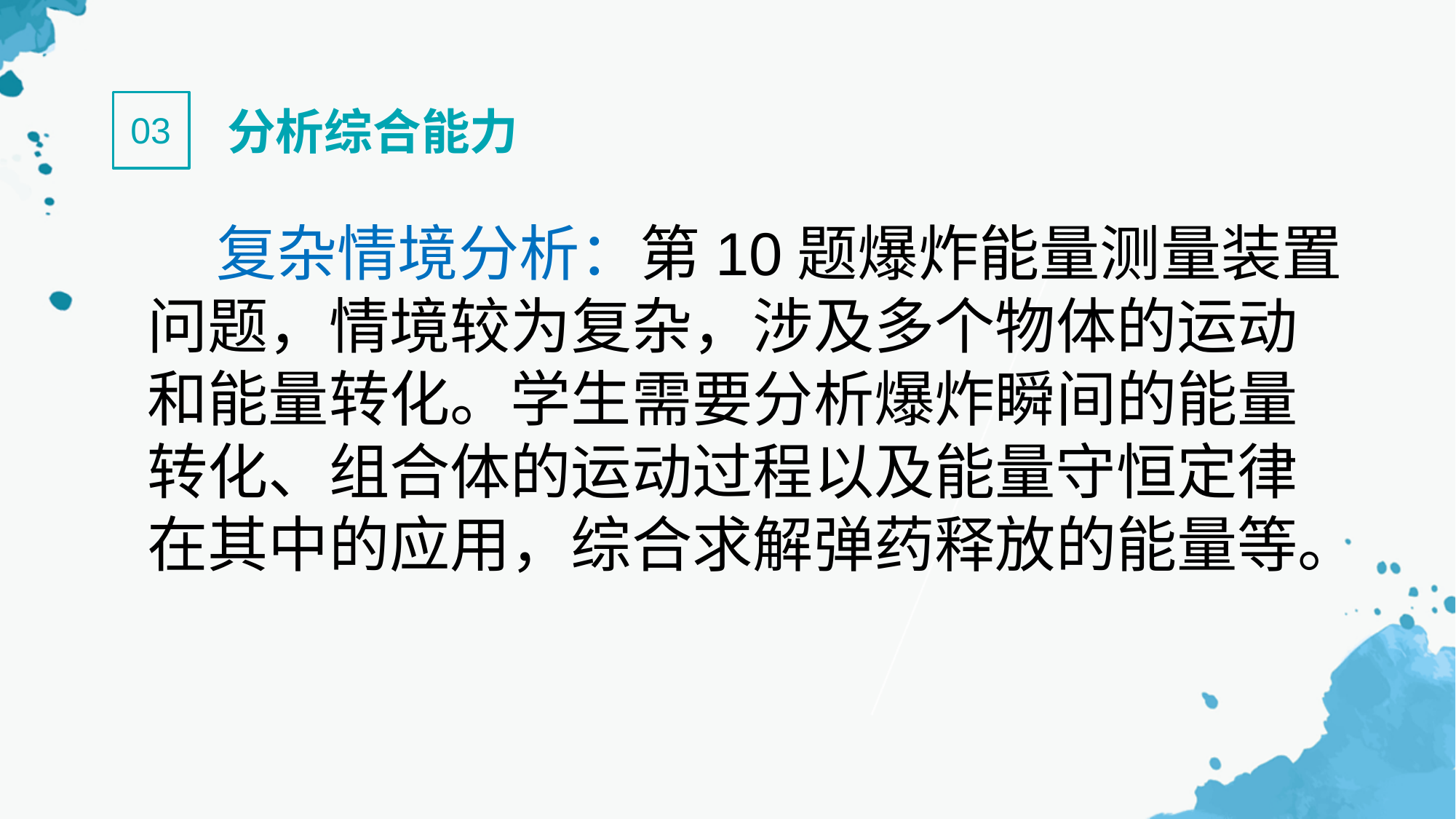

分析综合能力
03

    复杂情境分析：第10题爆炸能量测量装置问题，情境较为复杂，涉及多个物体的运动和能量转化。学生需要分析爆炸瞬间的能量转化、组合体的运动过程以及能量守恒定律在其中的应用，综合求解弹药释放的能量等。